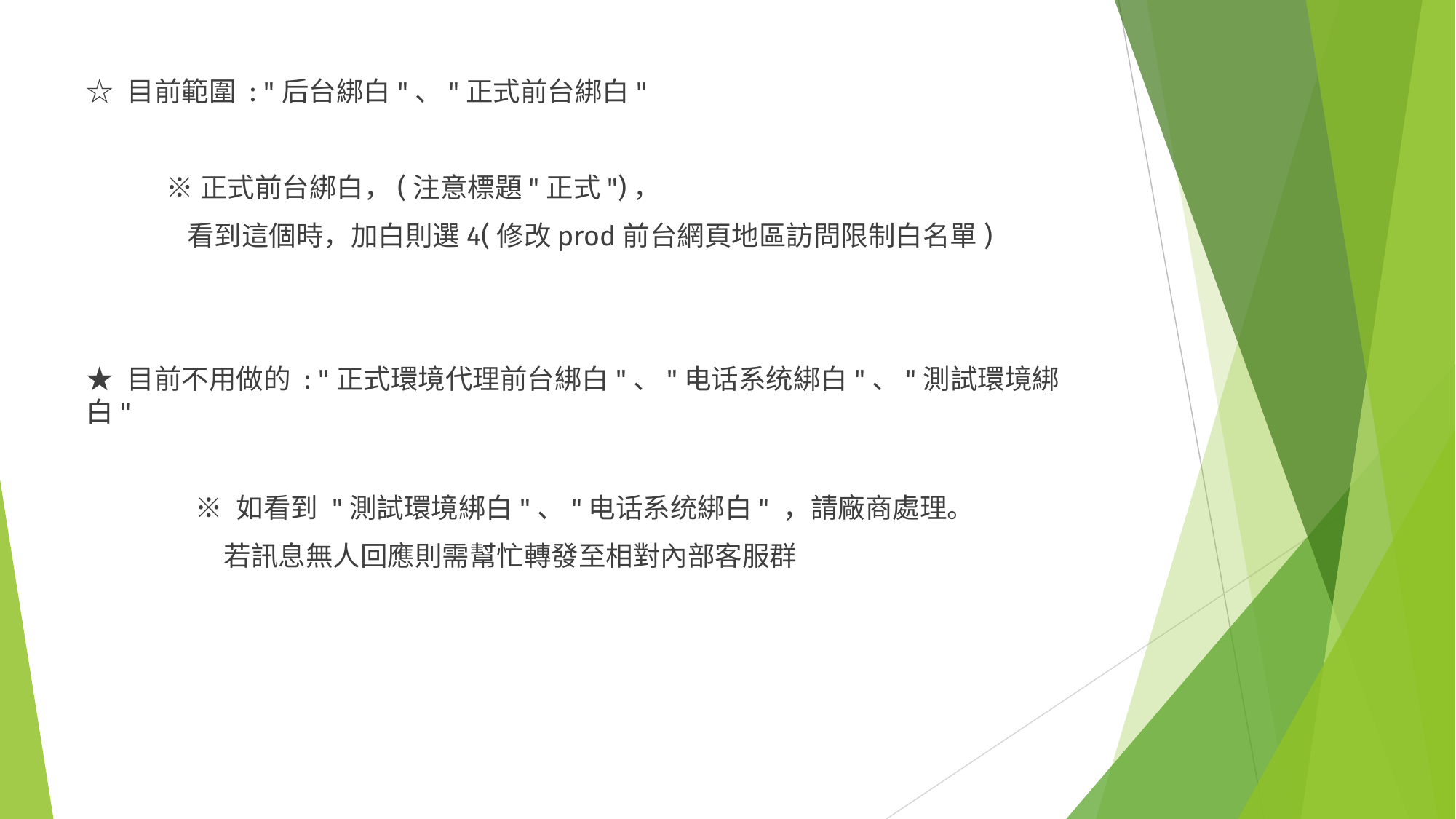

☆ 目前範圍 : "后台綁白"、"正式前台綁白"

           ※正式前台綁白，(注意標題"正式")，
             看到這個時，加白則選4(修改prod前台網頁地區訪問限制白名單)

★ 目前不用做的 : "正式環境代理前台綁白"、"电话系统綁白"、"測試環境綁白"

               ※ 如看到 "測試環境綁白"、"电话系统綁白" ，請廠商處理。
                  若訊息無人回應則需幫忙轉發至相對內部客服群